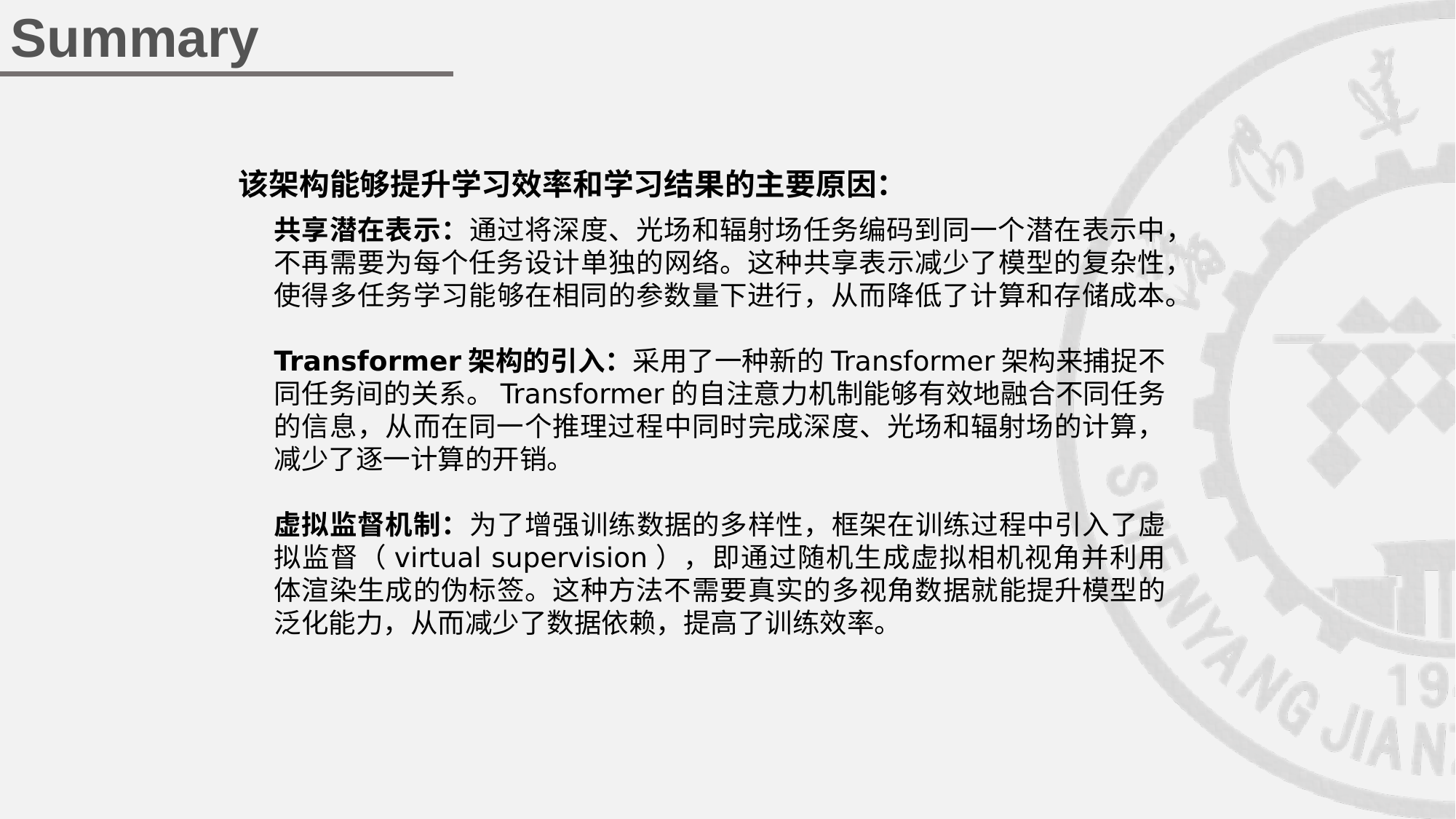

Summary
该架构能够提升学习效率和学习结果的主要原因：
共享潜在表示：通过将深度、光场和辐射场任务编码到同一个潜在表示中，不再需要为每个任务设计单独的网络。这种共享表示减少了模型的复杂性，使得多任务学习能够在相同的参数量下进行，从而降低了计算和存储成本。

Transformer架构的引入：采用了一种新的Transformer架构来捕捉不同任务间的关系。Transformer的自注意力机制能够有效地融合不同任务的信息，从而在同一个推理过程中同时完成深度、光场和辐射场的计算，减少了逐一计算的开销。

虚拟监督机制：为了增强训练数据的多样性，框架在训练过程中引入了虚拟监督（virtual supervision），即通过随机生成虚拟相机视角并利用体渲染生成的伪标签。这种方法不需要真实的多视角数据就能提升模型的泛化能力，从而减少了数据依赖，提高了训练效率。